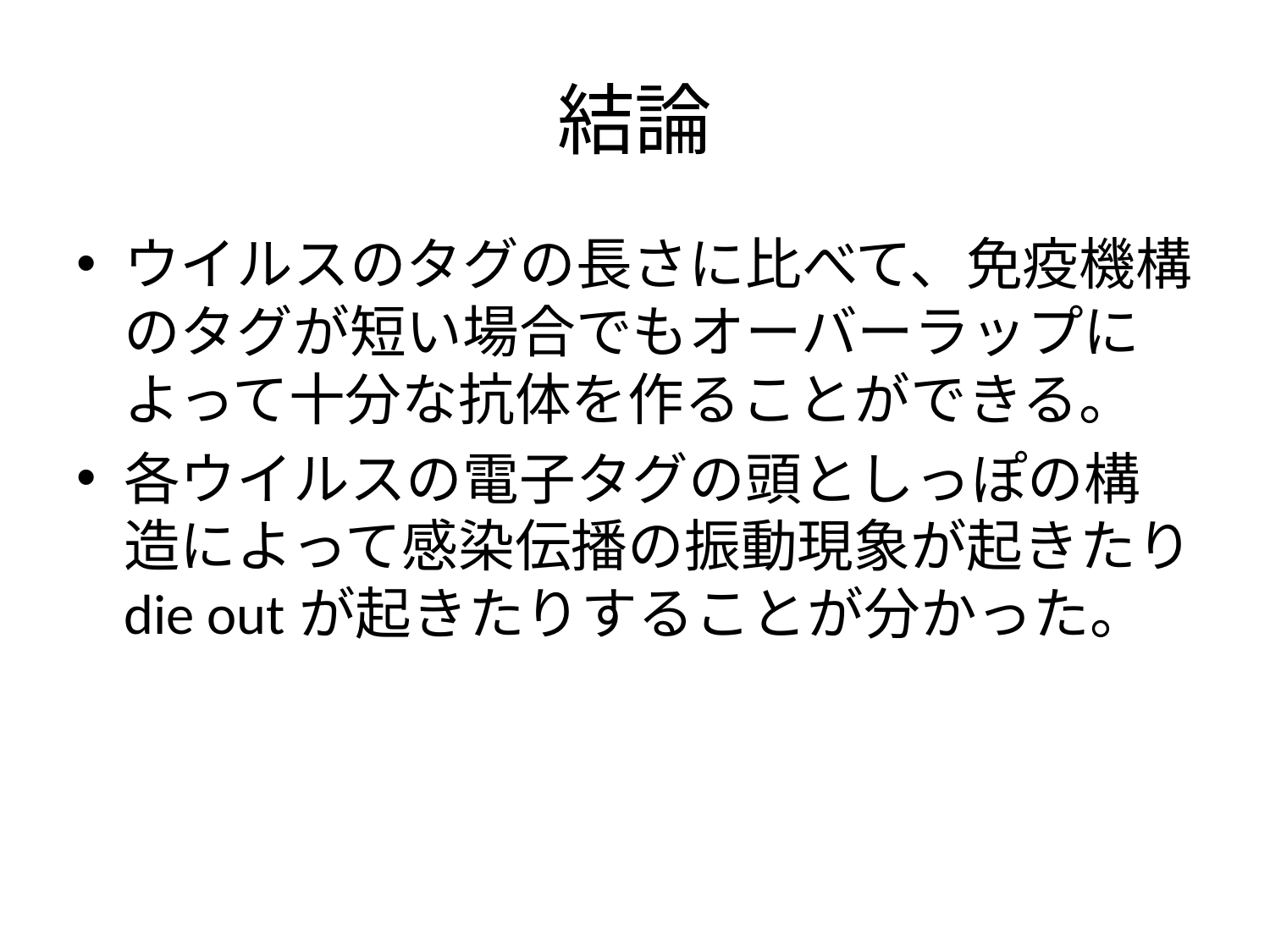

# 結論
ウイルスのタグの長さに比べて、免疫機構のタグが短い場合でもオーバーラップによって十分な抗体を作ることができる。
各ウイルスの電子タグの頭としっぽの構造によって感染伝播の振動現象が起きたりdie outが起きたりすることが分かった。